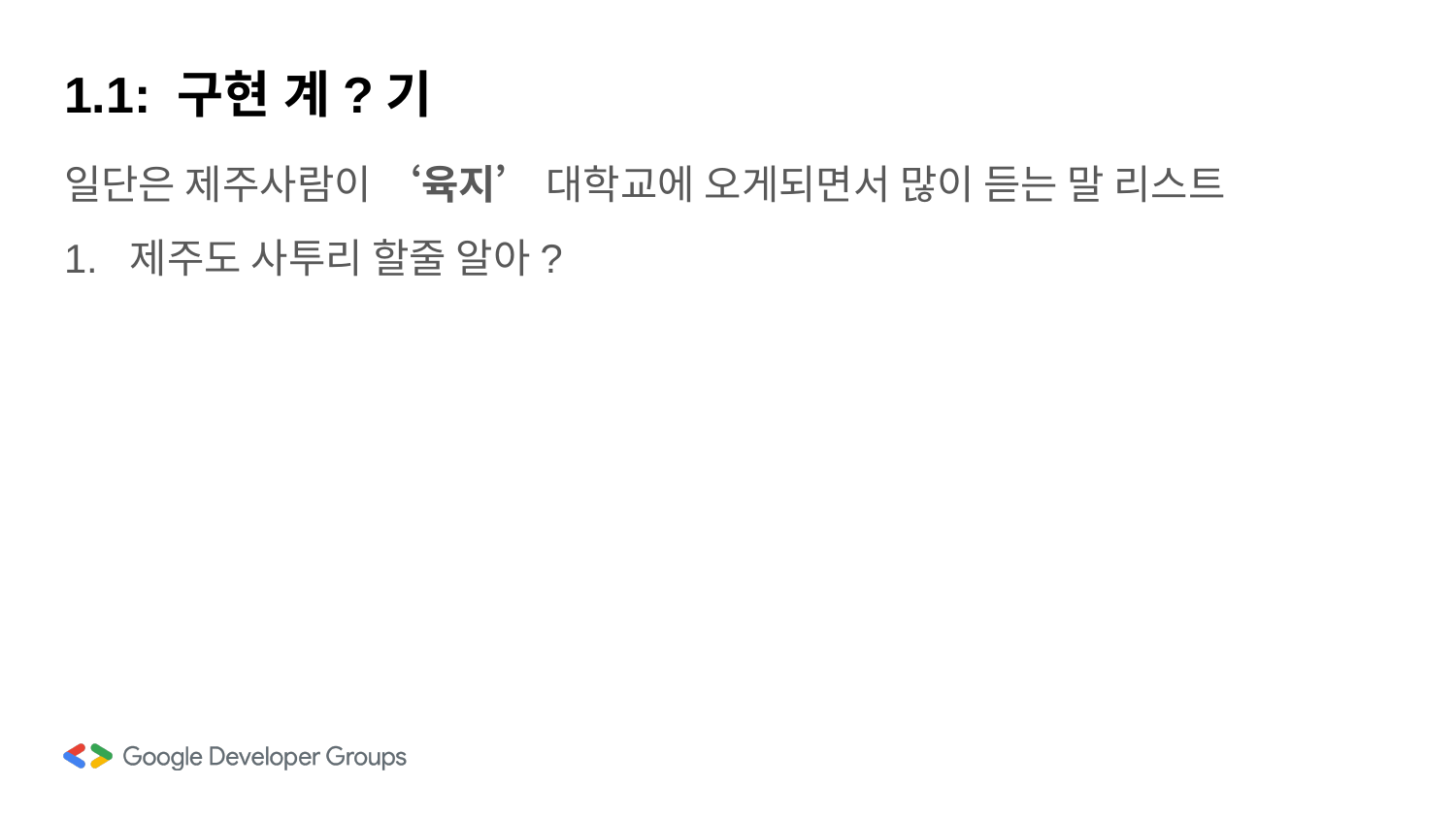

# 1.1: 구현 계?기
일단은 제주사람이 ‘육지’ 대학교에 오게되면서 많이 듣는 말 리스트
1.  제주도 사투리 할줄 알아?